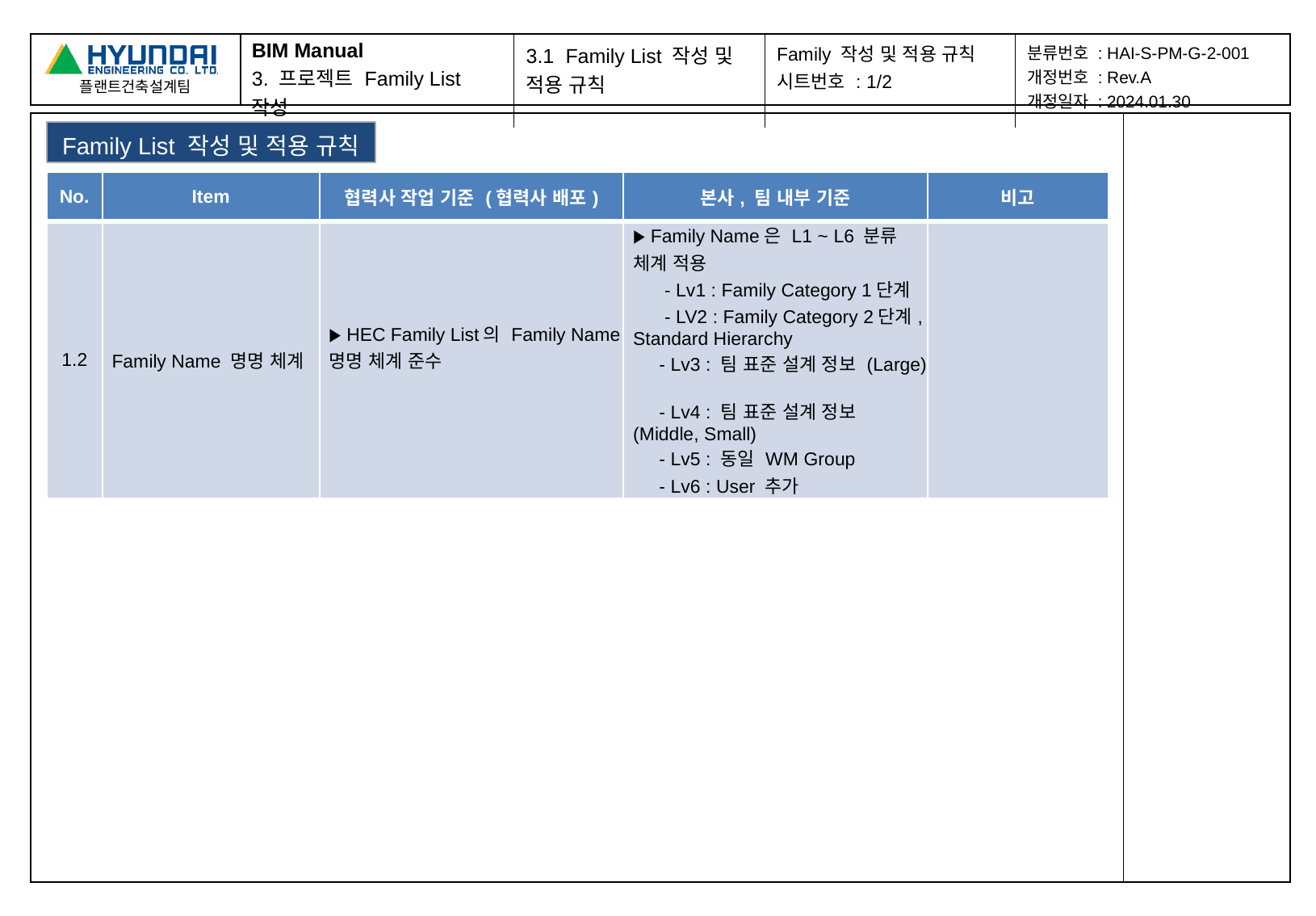

| BIM Manual 3. 프로젝트 Family List 작성 | 3.1 Family List 작성 및 적용 규칙 | Family 작성 및 적용 규칙 시트번호 : 1/2 | 분류번호 : HAI-S-PM-G-2-001 개정번호 : Rev.A 개정일자 : 2024.01.30 |
| --- | --- | --- | --- |
|  |  |
| --- | --- |
Family List 작성 및 적용 규칙
| No. | Item | 협력사 작업 기준 (협력사 배포) | 본사, 팀 내부 기준 | 비고 |
| --- | --- | --- | --- | --- |
| 1.2 | Family Name 명명 체계 | ▶ HEC Family List의 Family Name 명명 체계 준수 | ▶ Family Name은 L1 ~ L6 분류 체계 적용 - Lv1 : Family Category 1단계 - LV2 : Family Category 2단계, Standard Hierarchy - Lv3 : 팀 표준 설계 정보 (Large) - Lv4 : 팀 표준 설계 정보 (Middle, Small) - Lv5 : 동일 WM Group - Lv6 : User 추가 |  |